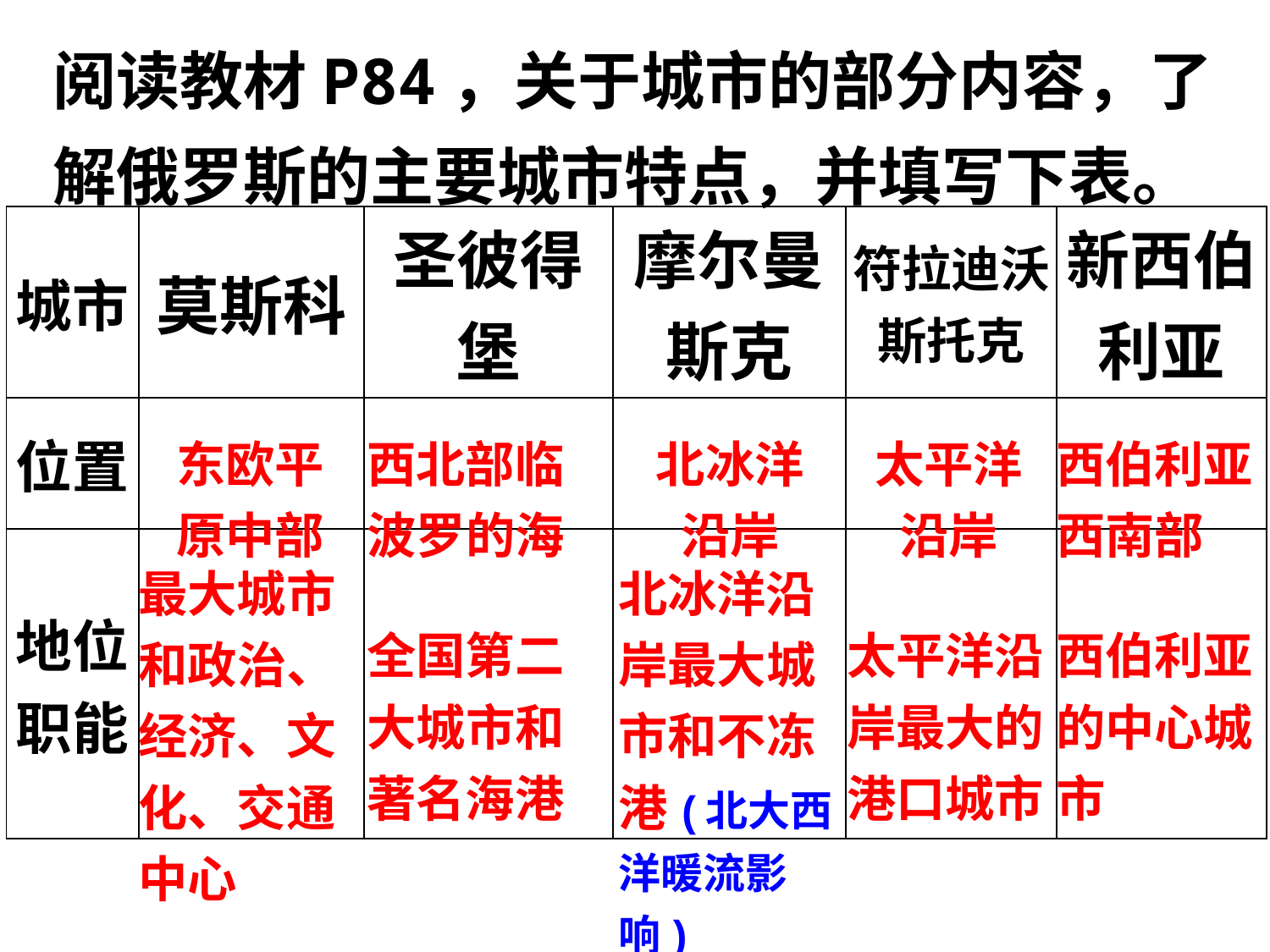

阅读教材P84，关于城市的部分内容，了解俄罗斯的主要城市特点，并填写下表。
| 城市 | 莫斯科 | 圣彼得堡 | 摩尔曼 斯克 | 符拉迪沃斯托克 | 新西伯 利亚 |
| --- | --- | --- | --- | --- | --- |
| 位置 |  |  |  |  |  |
| 地位 职能 |  |  |  |  |  |
|  |  |  |  |  |  |
| --- | --- | --- | --- | --- | --- |
|  | 东欧平 原中部 | 西北部临波罗的海 | 北冰洋 沿岸 | 太平洋 沿岸 | 西伯利亚西南部 |
|  | 最大城市和政治、经济、文化、交通中心 | 全国第二大城市和著名海港 | 北冰洋沿岸最大城市和不冻港(北大西洋暖流影响) | 太平洋沿岸最大的港口城市 | 西伯利亚的中心城市 |